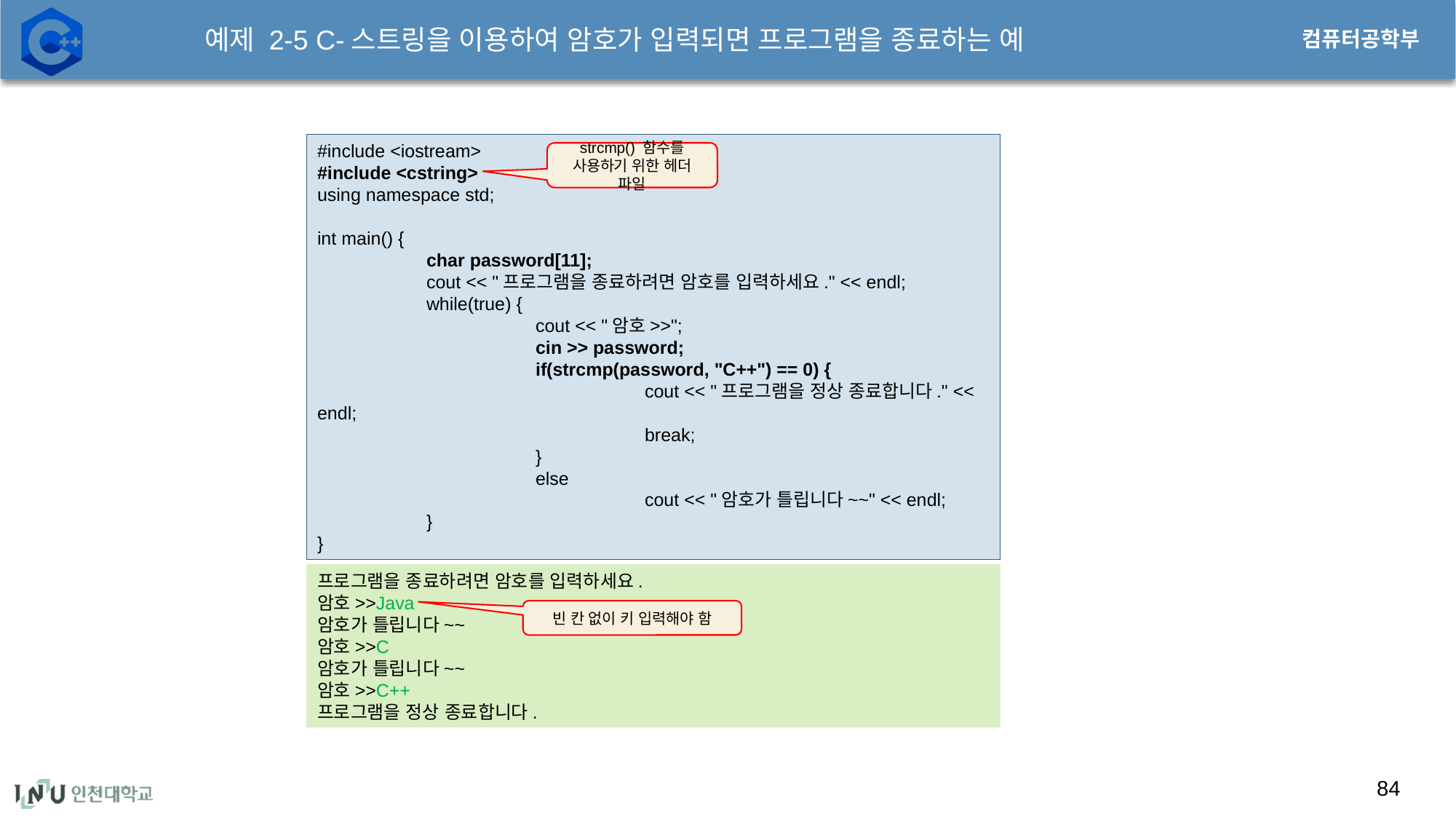

# 예제 2-5 C-스트링을 이용하여 암호가 입력되면 프로그램을 종료하는 예
84
#include <iostream>
#include <cstring>
using namespace std;

int main() {
	char password[11];
	cout << "프로그램을 종료하려면 암호를 입력하세요." << endl;
	while(true) {
		cout << "암호>>";
		cin >> password;
		if(strcmp(password, "C++") == 0) {
			cout << "프로그램을 정상 종료합니다." << endl;
			break;
		}
		else
			cout << "암호가 틀립니다~~" << endl;
	}
}
strcmp() 함수를 사용하기 위한 헤더 파일
프로그램을 종료하려면 암호를 입력하세요.
암호>>Java
암호가 틀립니다~~
암호>>C
암호가 틀립니다~~
암호>>C++
프로그램을 정상 종료합니다.
빈 칸 없이 키 입력해야 함